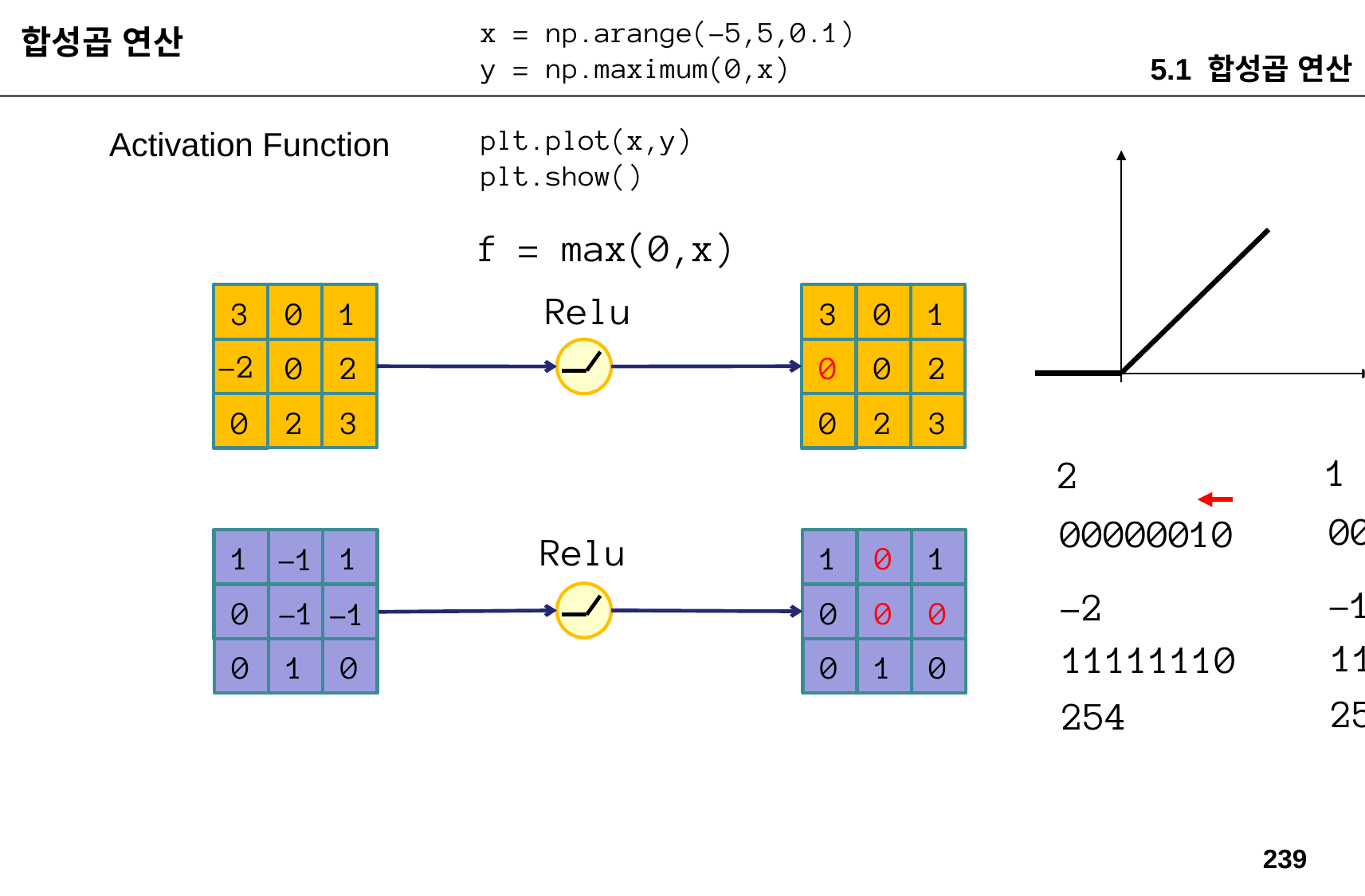

x = np.arange(-5,5,0.1)
y = np.maximum(0,x)

plt.plot(x,y)
plt.show()
합성곱 연산
5.1 합성곱 연산
Activation Function
f = max(0,x)
Relu
1
1
0
0
3
3
-2
2
2
0
0

0

3
3
2
2
0
0
1
2
00000001
00000010
Relu
1

1

0
0
1
0
1
0
1
-1
-1
-2

0
0
0
-1
-1
11111111
11111110
0
1
0
255
254